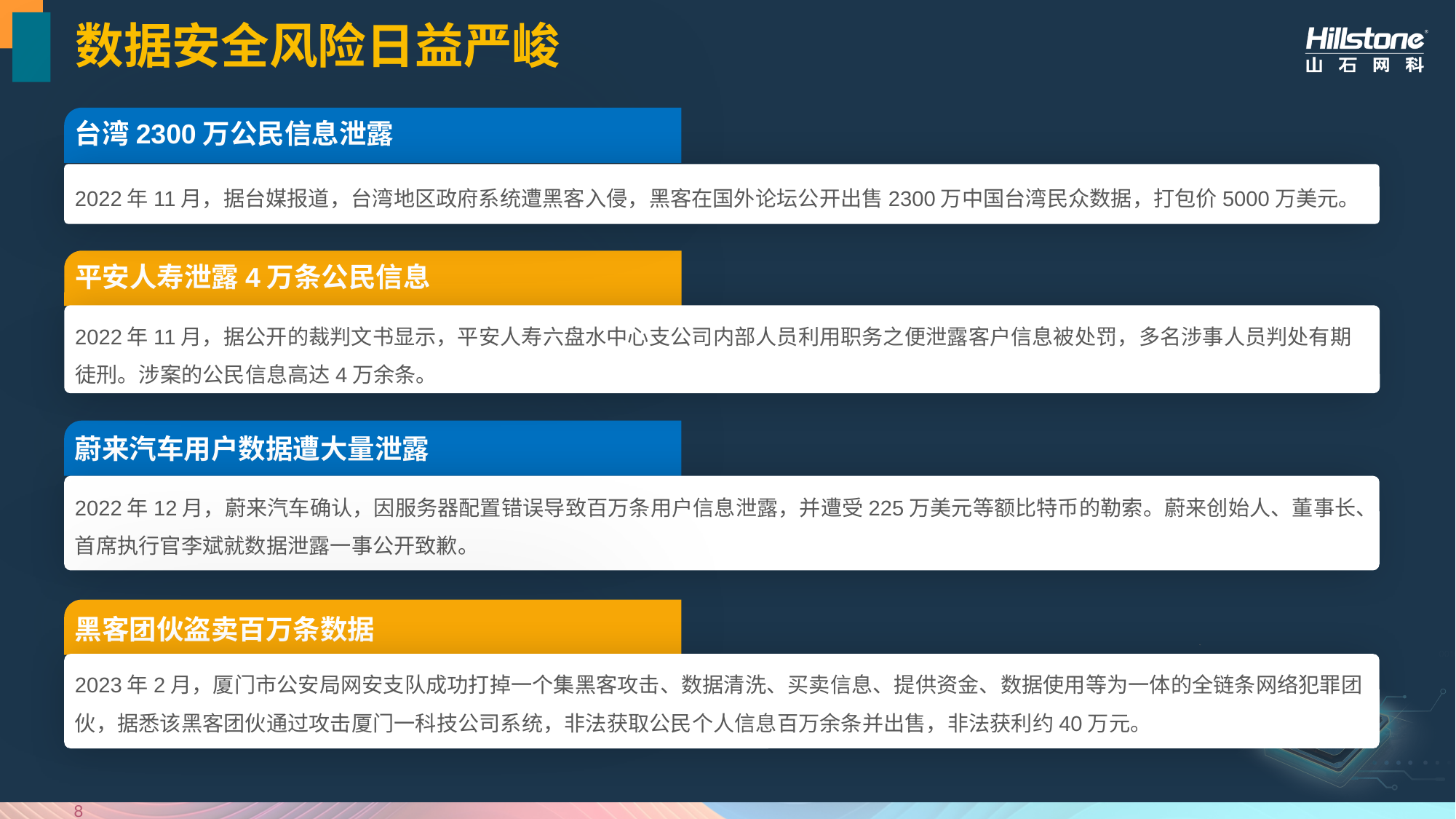

# 数据安全风险日益严峻

台湾2300万公民信息泄露

2022年11月，据台媒报道，台湾地区政府系统遭黑客入侵，黑客在国外论坛公开出售2300万中国台湾民众数据，打包价5000万美元。

平安人寿泄露4万条公民信息

2022年11月，据公开的裁判文书显示，平安人寿六盘水中心支公司内部人员利用职务之便泄露客户信息被处罚，多名涉事人员判处有期徒刑。涉案的公民信息高达4万余条。

蔚来汽车用户数据遭大量泄露

2022年12月，蔚来汽车确认，因服务器配置错误导致百万条用户信息泄露，并遭受225万美元等额比特币的勒索。蔚来创始人、董事长、首席执行官李斌就数据泄露一事公开致歉。

黑客团伙盗卖百万条数据
2023年2月，厦门市公安局网安支队成功打掉一个集黑客攻击、数据清洗、买卖信息、提供资金、数据使用等为一体的全链条网络犯罪团伙，据悉该黑客团伙通过攻击厦门一科技公司系统，非法获取公民个人信息百万余条并出售，非法获利约40万元。